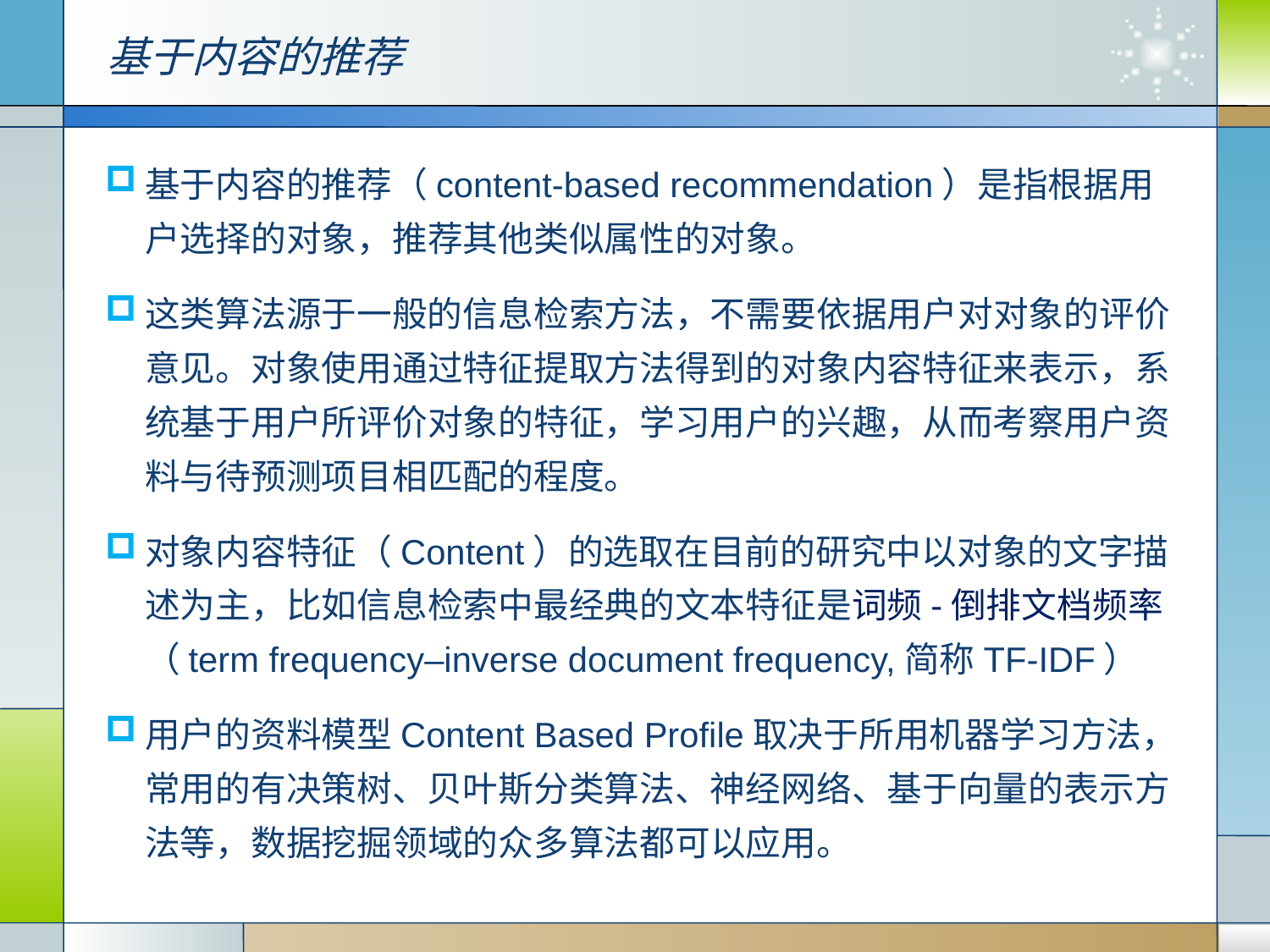

基于内容的推荐
基于内容的推荐（content-based recommendation）是指根据用户选择的对象，推荐其他类似属性的对象。
这类算法源于一般的信息检索方法，不需要依据用户对对象的评价意见。对象使用通过特征提取方法得到的对象内容特征来表示，系统基于用户所评价对象的特征，学习用户的兴趣，从而考察用户资料与待预测项目相匹配的程度。
对象内容特征（Content）的选取在目前的研究中以对象的文字描述为主，比如信息检索中最经典的文本特征是词频-倒排文档频率（term frequency–inverse document frequency,简称TF-IDF）
用户的资料模型Content Based Profile取决于所用机器学习方法，常用的有决策树、贝叶斯分类算法、神经网络、基于向量的表示方法等，数据挖掘领域的众多算法都可以应用。